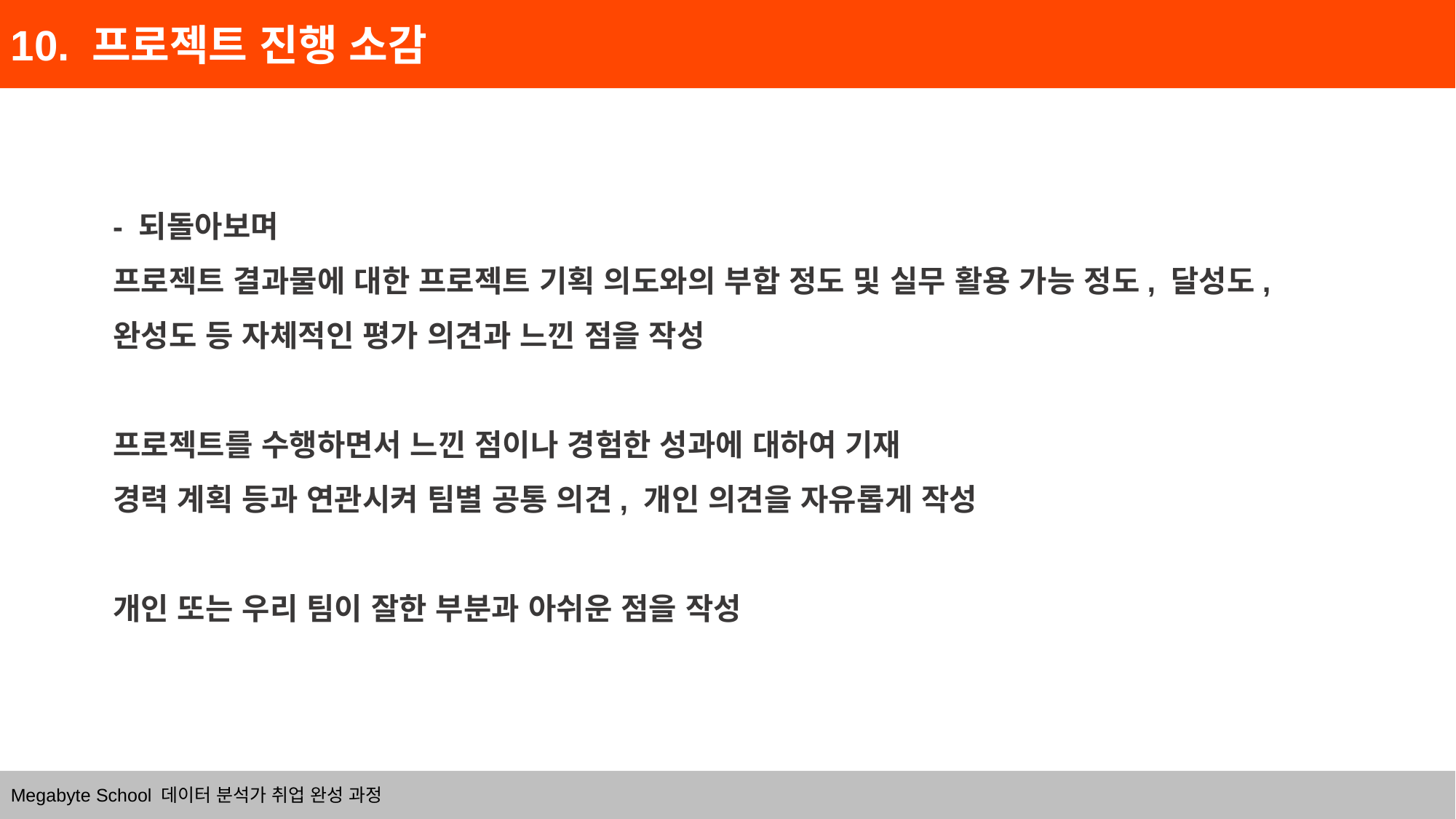

10. 프로젝트 진행 소감
- 되돌아보며
프로젝트 결과물에 대한 프로젝트 기획 의도와의 부합 정도 및 실무 활용 가능 정도, 달성도, 완성도 등 자체적인 평가 의견과 느낀 점을 작성

프로젝트를 수행하면서 느낀 점이나 경험한 성과에 대하여 기재
경력 계획 등과 연관시켜 팀별 공통 의견, 개인 의견을 자유롭게 작성

개인 또는 우리 팀이 잘한 부분과 아쉬운 점을 작성
Megabyte School 데이터 분석가 취업 완성 과정